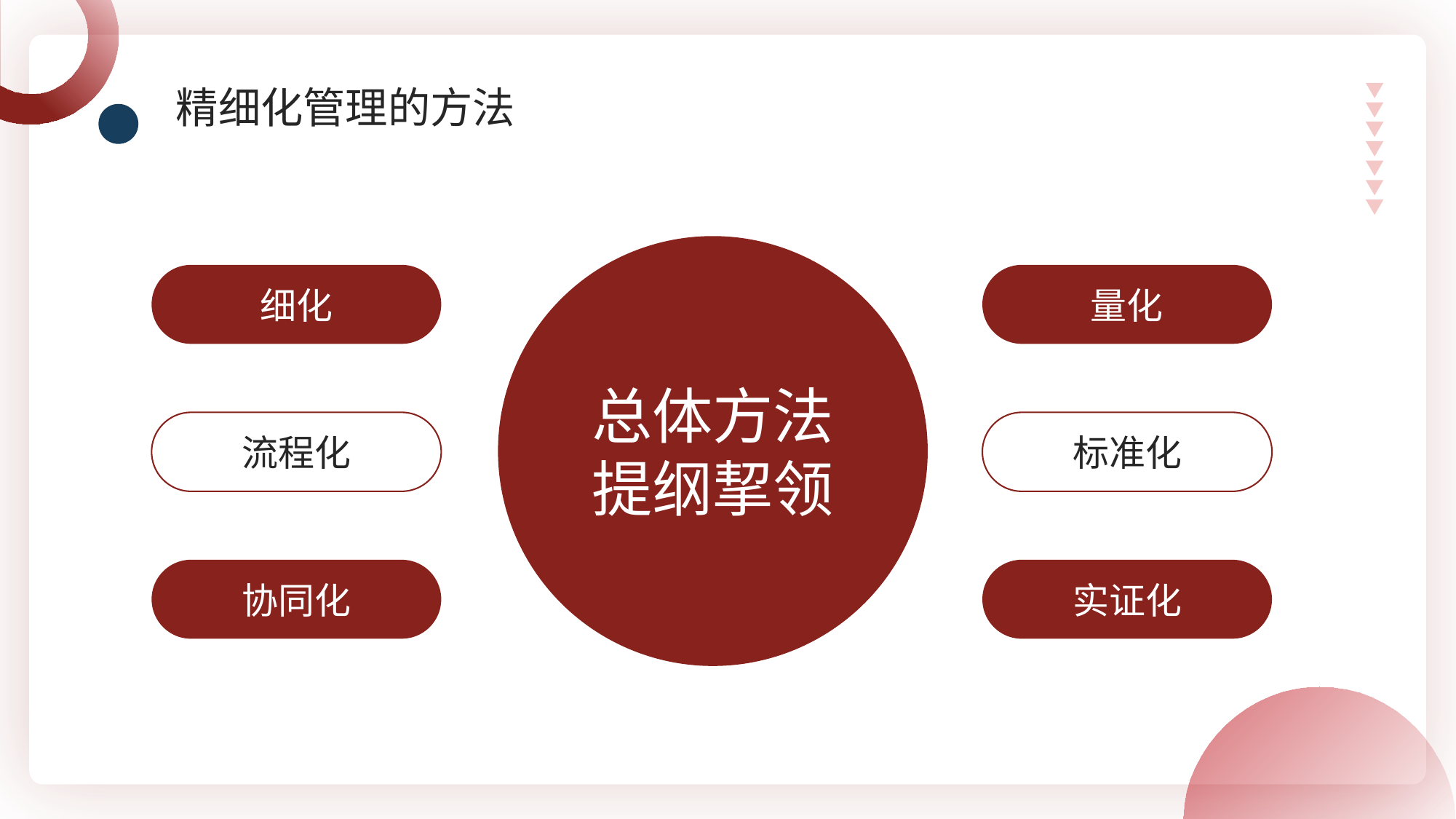

精细化管理的方法
总体方法
提纲挈领
细化
量化
流程化
标准化
协同化
实证化